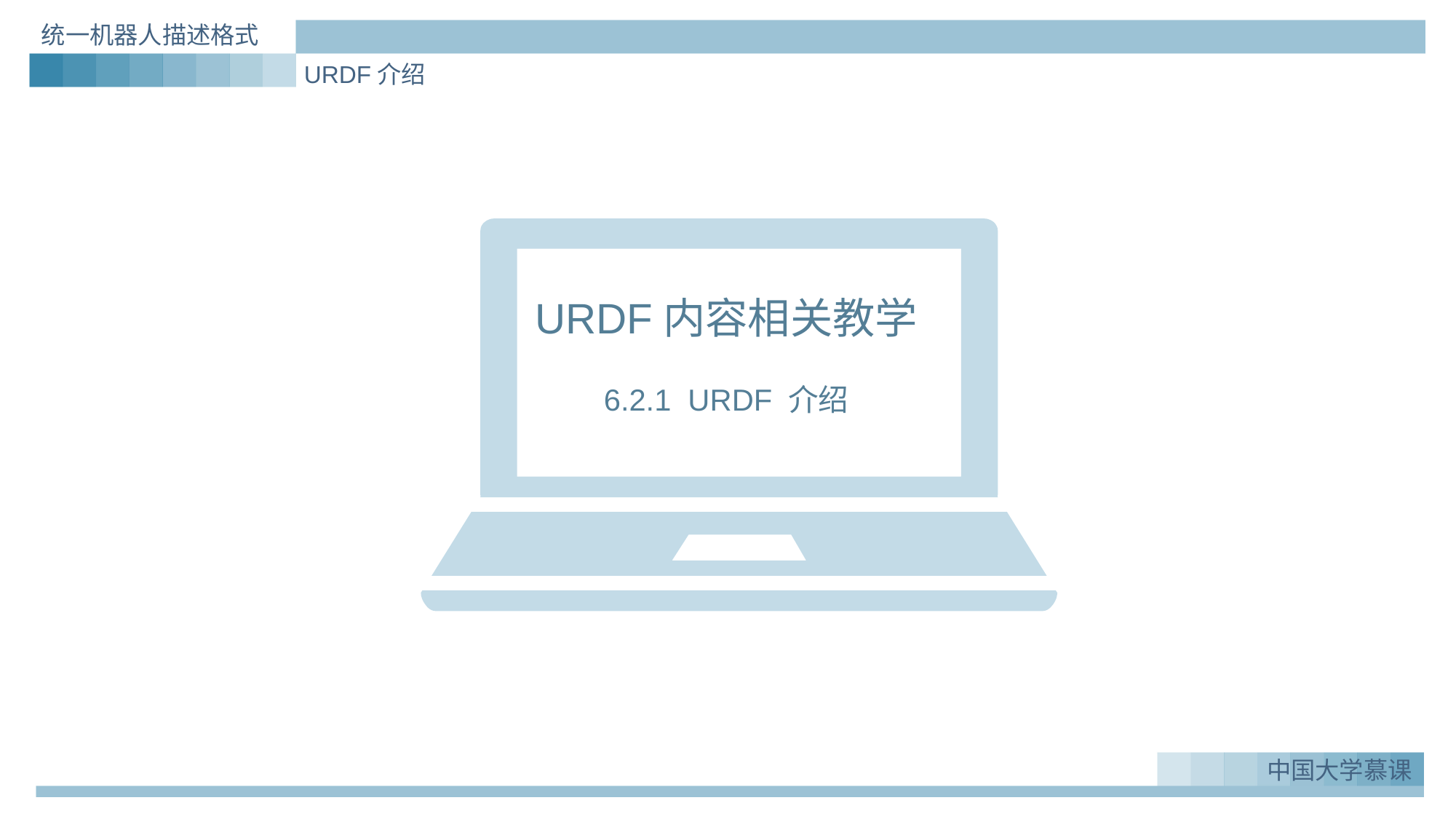

统一机器人描述格式
URDF介绍

URDF内容相关教学
6.2.1  URDF 介绍
中国大学慕课